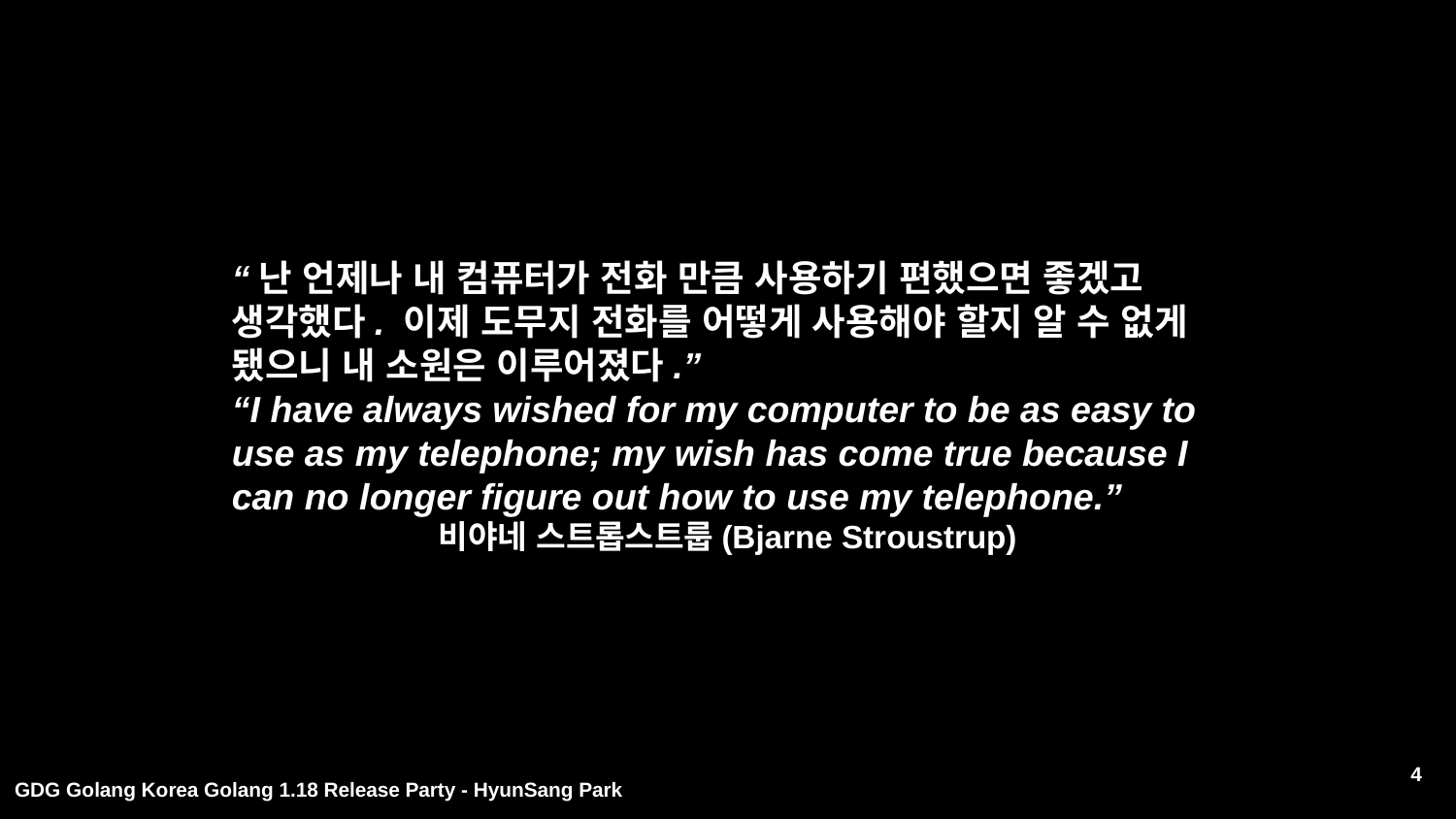

“난 언제나 내 컴퓨터가 전화 만큼 사용하기 편했으면 좋겠고 생각했다. 이제 도무지 전화를 어떻게 사용해야 할지 알 수 없게 됐으니 내 소원은 이루어졌다.”
“I have always wished for my computer to be as easy to use as my telephone; my wish has come true because I can no longer figure out how to use my telephone.”
비야네 스트롭스트룹(Bjarne Stroustrup)
4
GDG Golang Korea Golang 1.18 Release Party - HyunSang Park